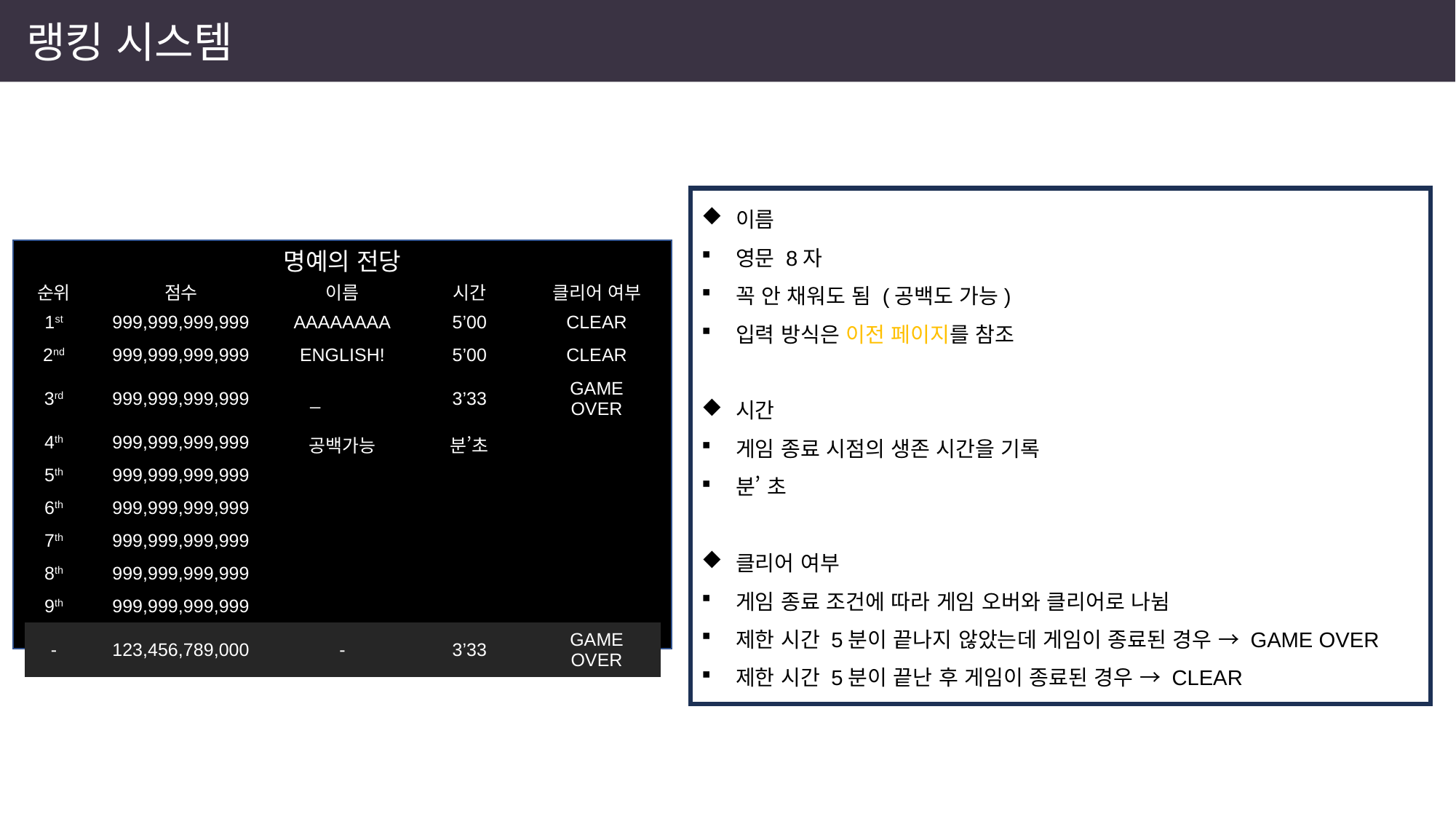

랭킹 시스템
이름
영문 8자
꼭 안 채워도 됨 (공백도 가능)
입력 방식은 이전 페이지를 참조

시간
게임 종료 시점의 생존 시간을 기록
분’ 초

클리어 여부
게임 종료 조건에 따라 게임 오버와 클리어로 나뉨
제한 시간 5분이 끝나지 않았는데 게임이 종료된 경우 → GAME OVER
제한 시간 5분이 끝난 후 게임이 종료된 경우 → CLEAR

명예의 전당
| 순위 | 점수 | 이름 | 시간 | 클리어 여부 |
| --- | --- | --- | --- | --- |
| 1st | 999,999,999,999 | AAAAAAAA | 5’00 | CLEAR |
| 2nd | 999,999,999,999 | ENGLISH! | 5’00 | CLEAR |
| 3rd | 999,999,999,999 | \_ | 3’33 | GAME OVER |
| 4th | 999,999,999,999 | 공백가능 | 분’초 |  |
| 5th | 999,999,999,999 |  |  |  |
| 6th | 999,999,999,999 |  |  |  |
| 7th | 999,999,999,999 |  |  |  |
| 8th | 999,999,999,999 |  |  |  |
| 9th | 999,999,999,999 |  |  |  |
| - | 123,456,789,000 | - | 3’33 | GAME OVER |